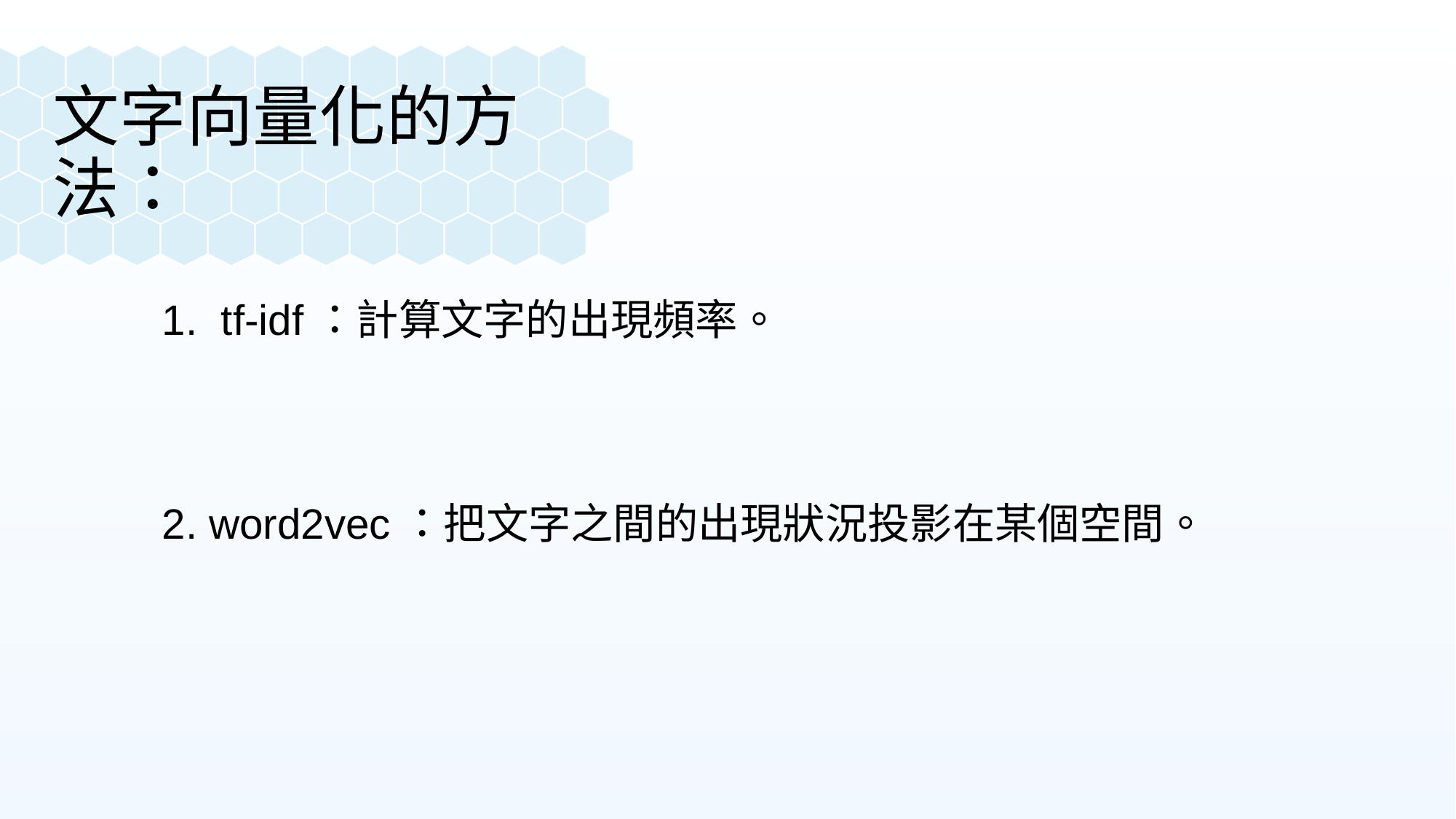

文字向量化的方法：
	1.  tf-idf：計算文字的出現頻率。

	2. word2vec：把文字之間的出現狀況投影在某個空間。